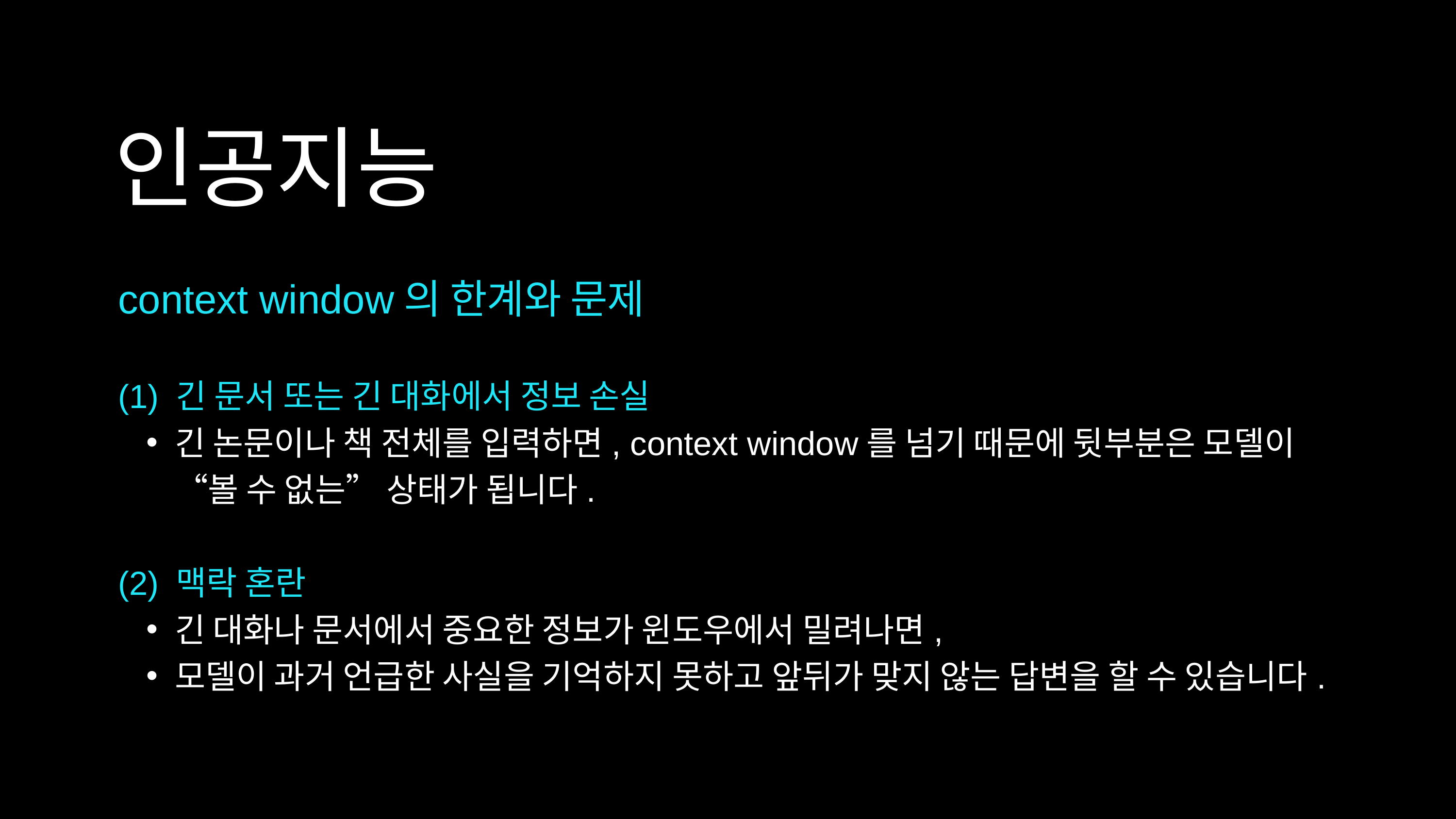

인공지능
context window의 한계와 문제

(1) 긴 문서 또는 긴 대화에서 정보 손실
긴 논문이나 책 전체를 입력하면, context window를 넘기 때문에 뒷부분은 모델이 “볼 수 없는” 상태가 됩니다.

(2) 맥락 혼란
긴 대화나 문서에서 중요한 정보가 윈도우에서 밀려나면,
모델이 과거 언급한 사실을 기억하지 못하고 앞뒤가 맞지 않는 답변을 할 수 있습니다.